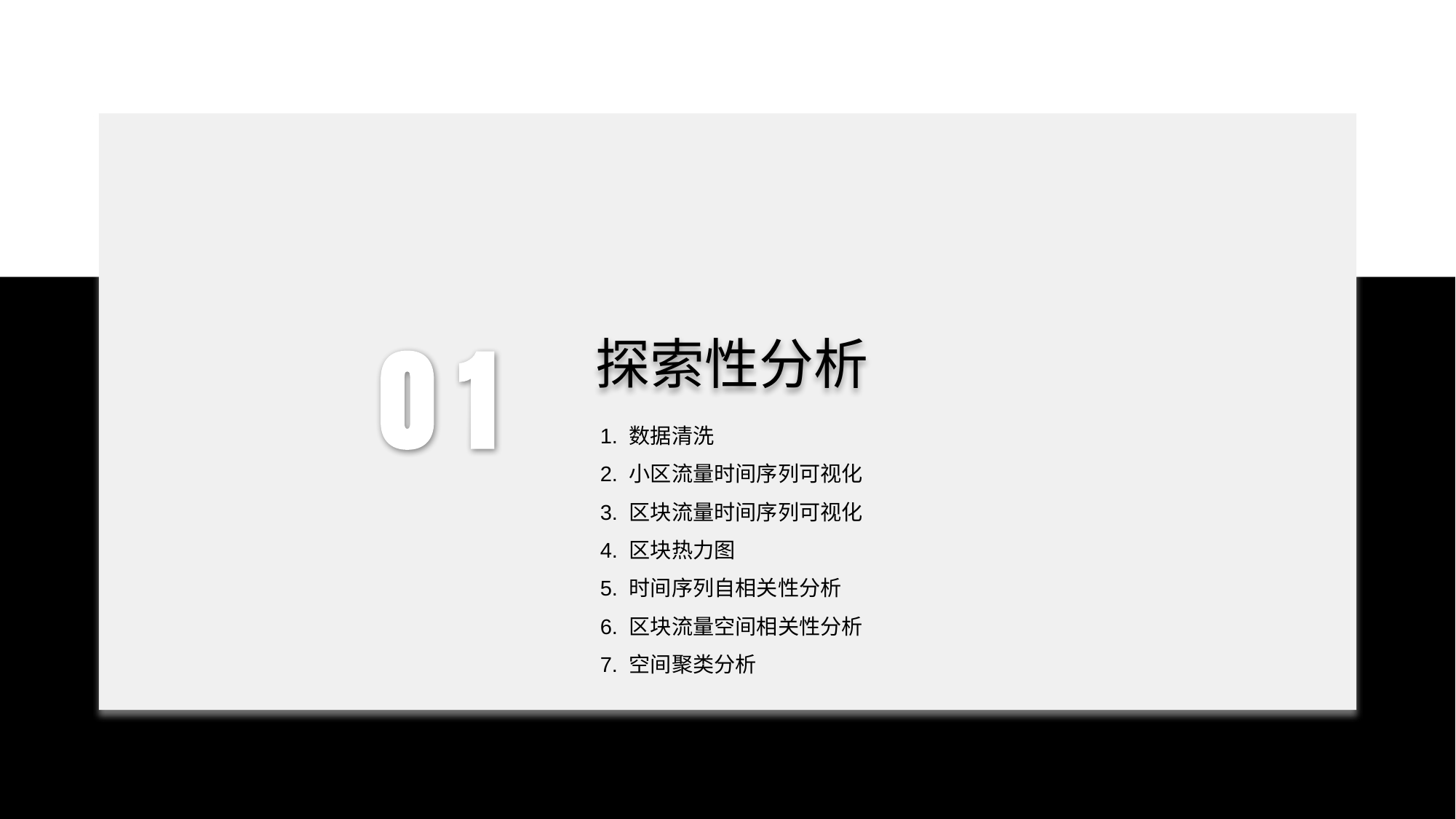

探索性分析
0 1
1. 数据清洗
2. 小区流量时间序列可视化
3. 区块流量时间序列可视化
4. 区块热力图
5. 时间序列自相关性分析
6. 区块流量空间相关性分析
7. 空间聚类分析